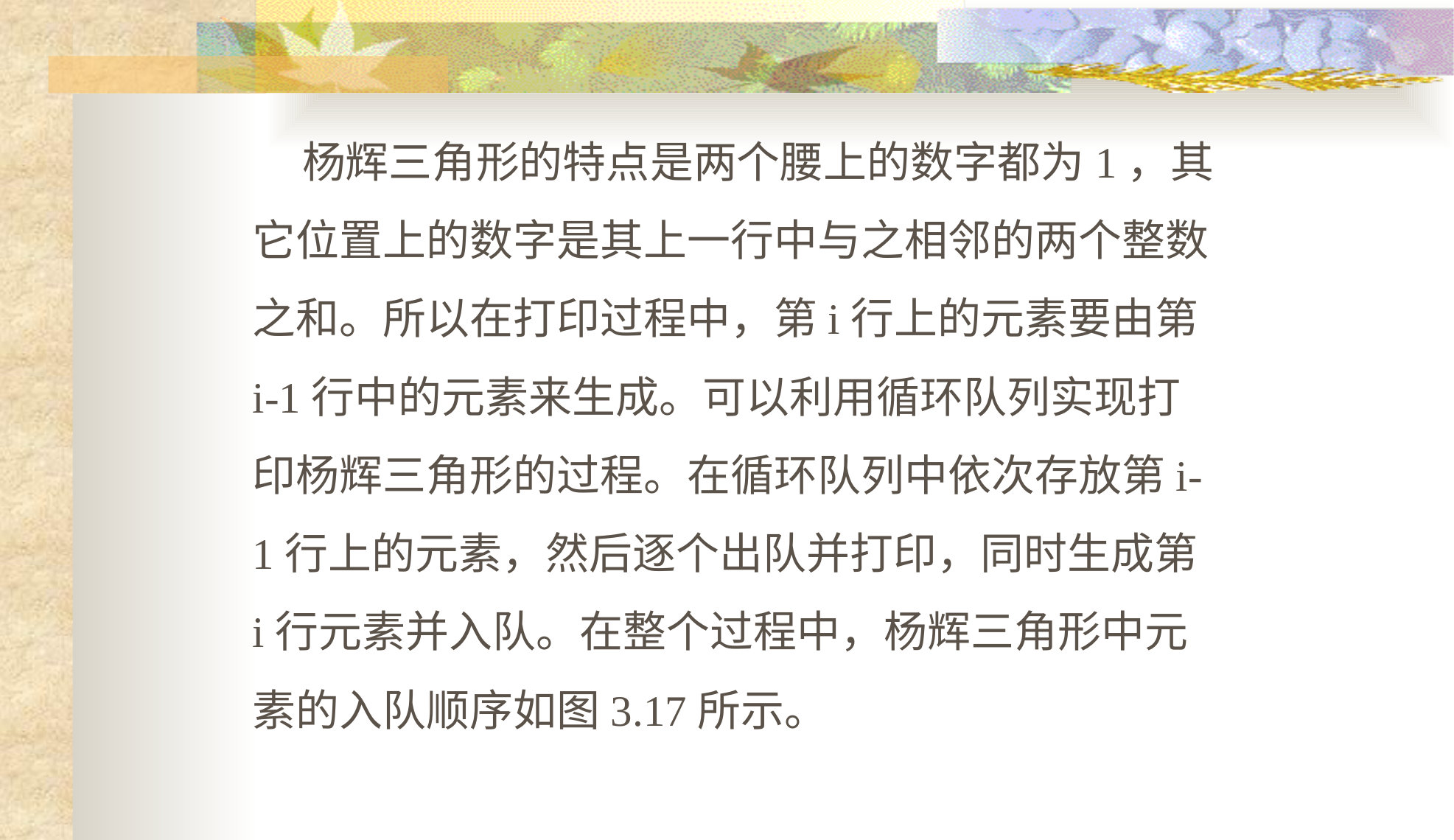

杨辉三角形的特点是两个腰上的数字都为1，其它位置上的数字是其上一行中与之相邻的两个整数之和。所以在打印过程中，第i行上的元素要由第i-1行中的元素来生成。可以利用循环队列实现打印杨辉三角形的过程。在循环队列中依次存放第i-1行上的元素，然后逐个出队并打印，同时生成第i行元素并入队。在整个过程中，杨辉三角形中元素的入队顺序如图3.17所示。